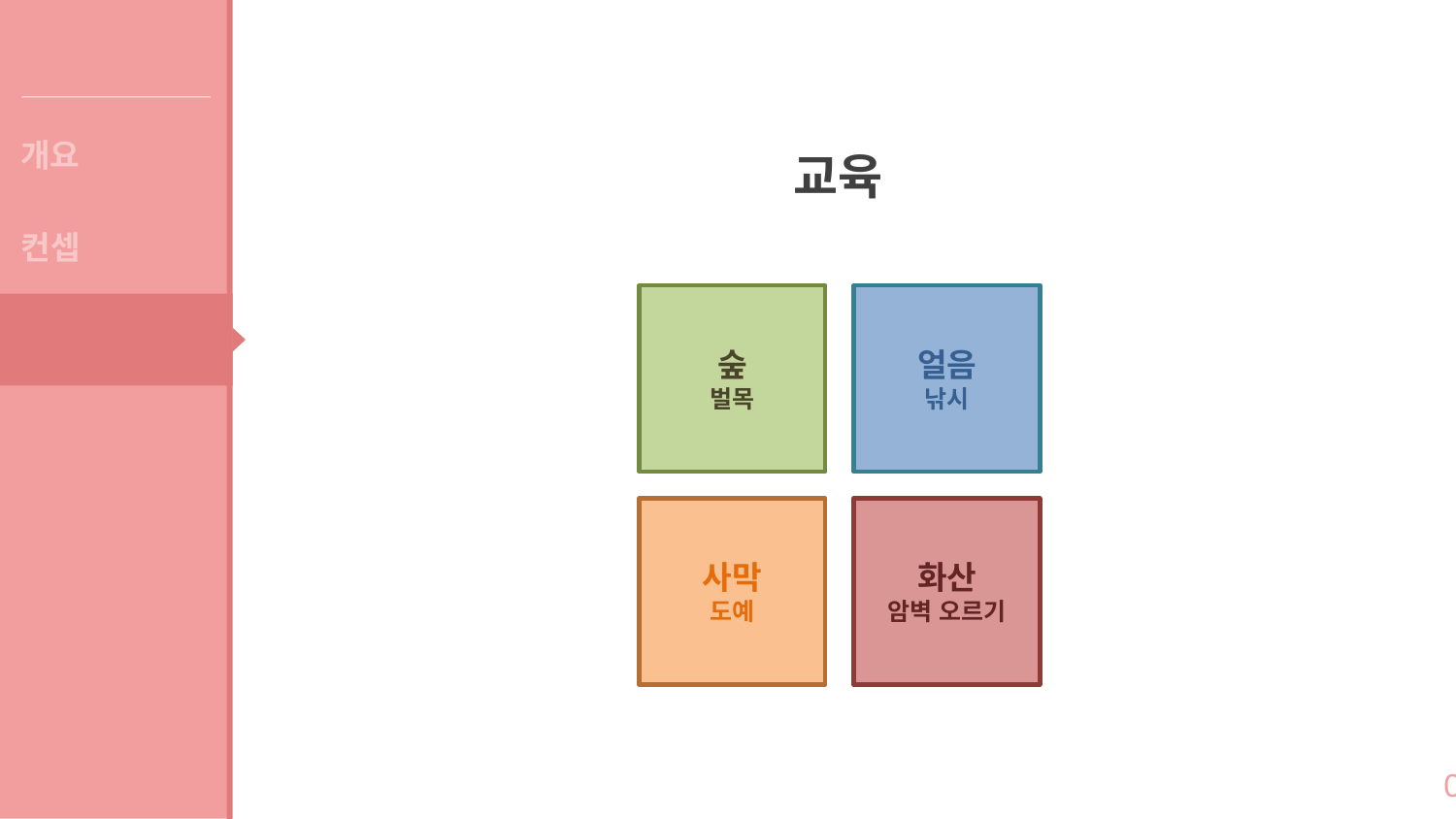

게임 소개

개요
교육

컨셉
얼음
낚시
숲
벌목

시스템

사막
도예
화산
암벽 오르기